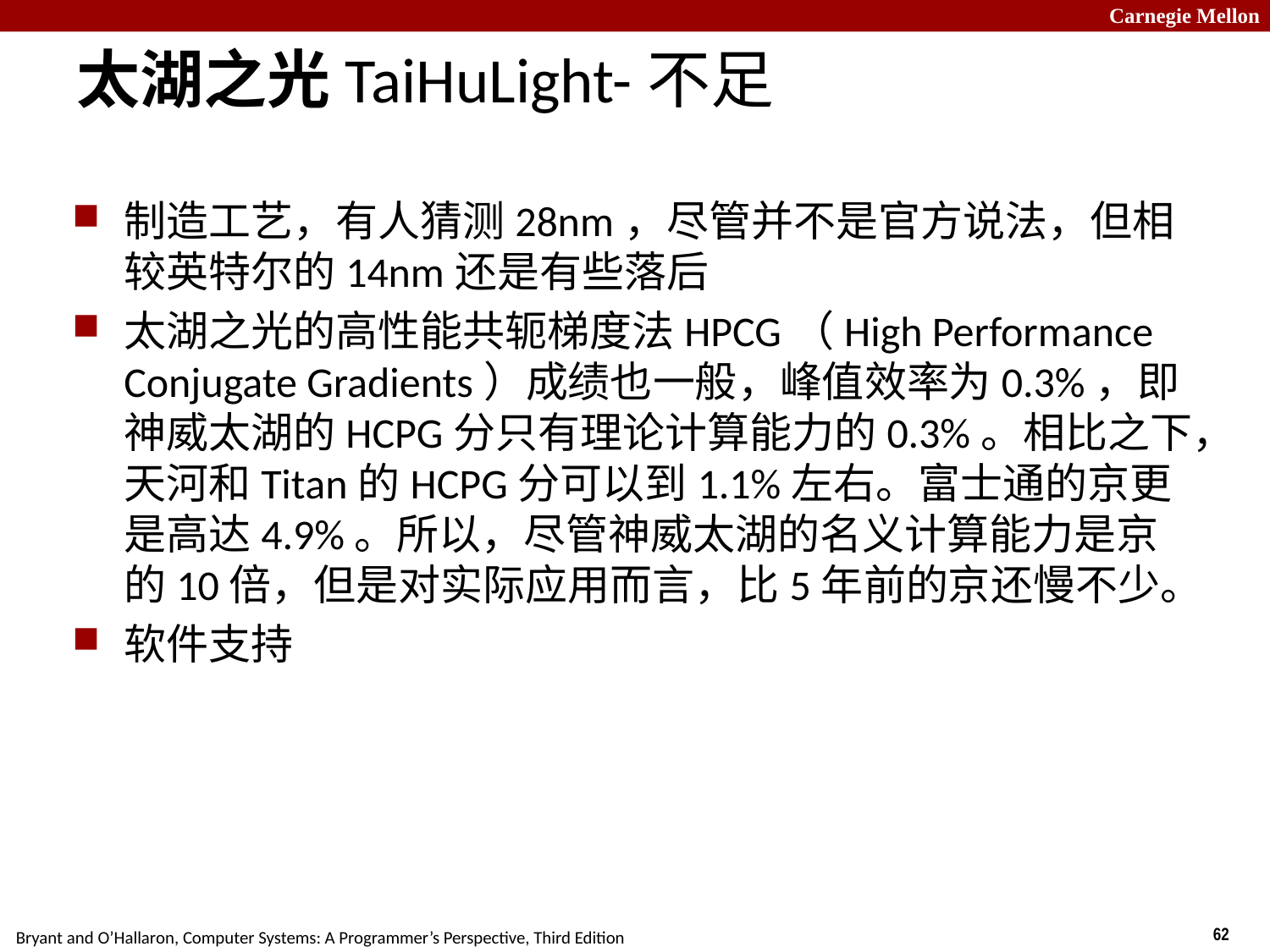

# 太湖之光TaiHuLight-不足
制造工艺，有人猜测28nm，尽管并不是官方说法，但相较英特尔的14nm还是有些落后
太湖之光的高性能共轭梯度法HPCG（High Performance  Conjugate Gradients）成绩也一般，峰值效率为0.3%，即神威太湖的HCPG分只有理论计算能力的0.3%。相比之下，天河和Titan的HCPG分可以到1.1%左右。富士通的京更是高达4.9%。所以，尽管神威太湖的名义计算能力是京的10倍，但是对实际应用而言，比5年前的京还慢不少。
软件支持